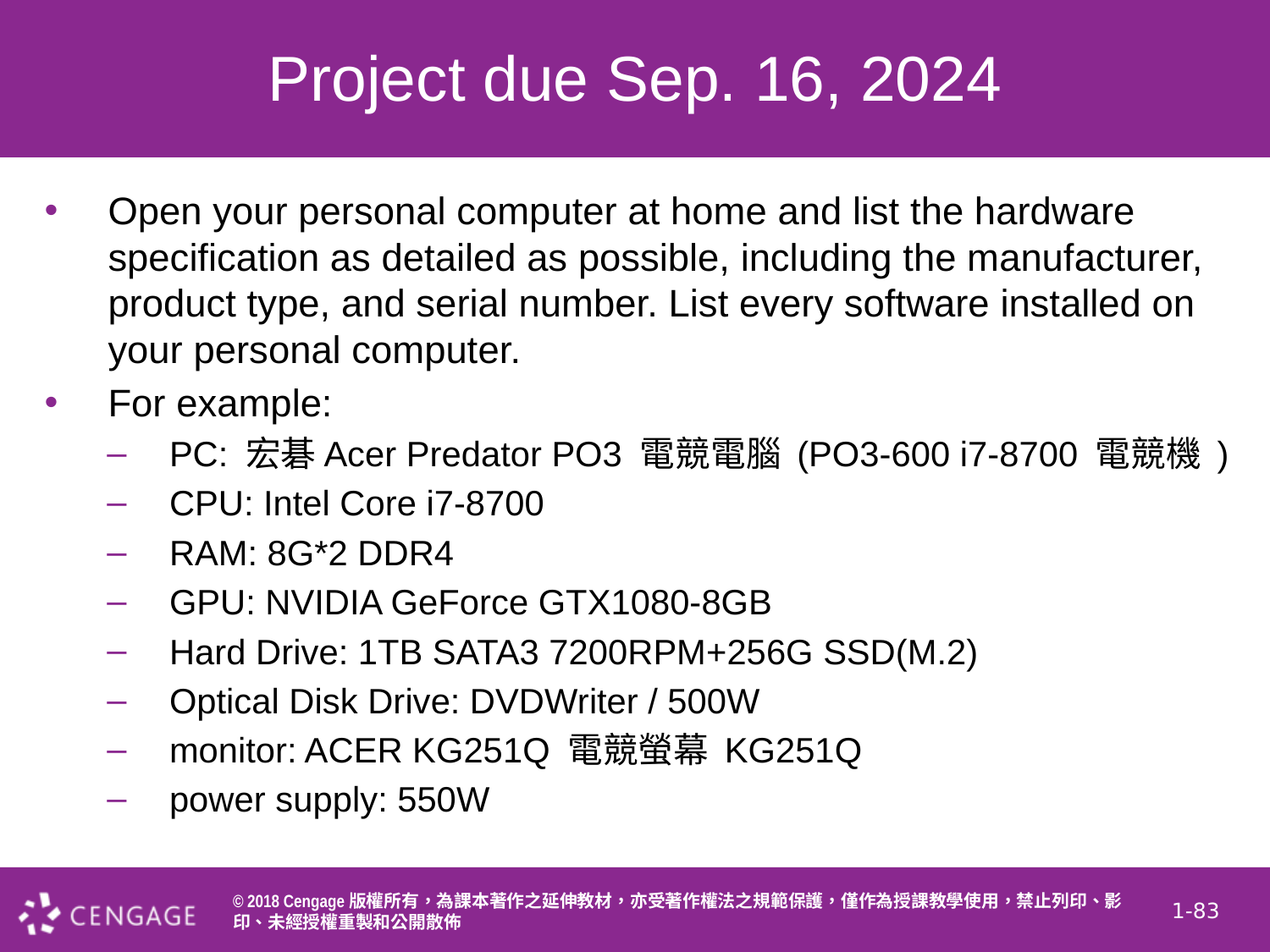

1A-83
# Project due Sep. 16, 2024
Open your personal computer at home and list the hardware specification as detailed as possible, including the manufacturer, product type, and serial number. List every software installed on your personal computer.
For example:
PC: 宏碁Acer Predator PO3 電競電腦 (PO3-600 i7-8700 電競機 )
CPU: Intel Core i7-8700
RAM: 8G*2 DDR4
GPU: NVIDIA GeForce GTX1080-8GB
Hard Drive: 1TB SATA3 7200RPM+256G SSD(M.2)
Optical Disk Drive: DVDWriter / 500W
monitor: ACER KG251Q 電競螢幕 KG251Q
power supply: 550W